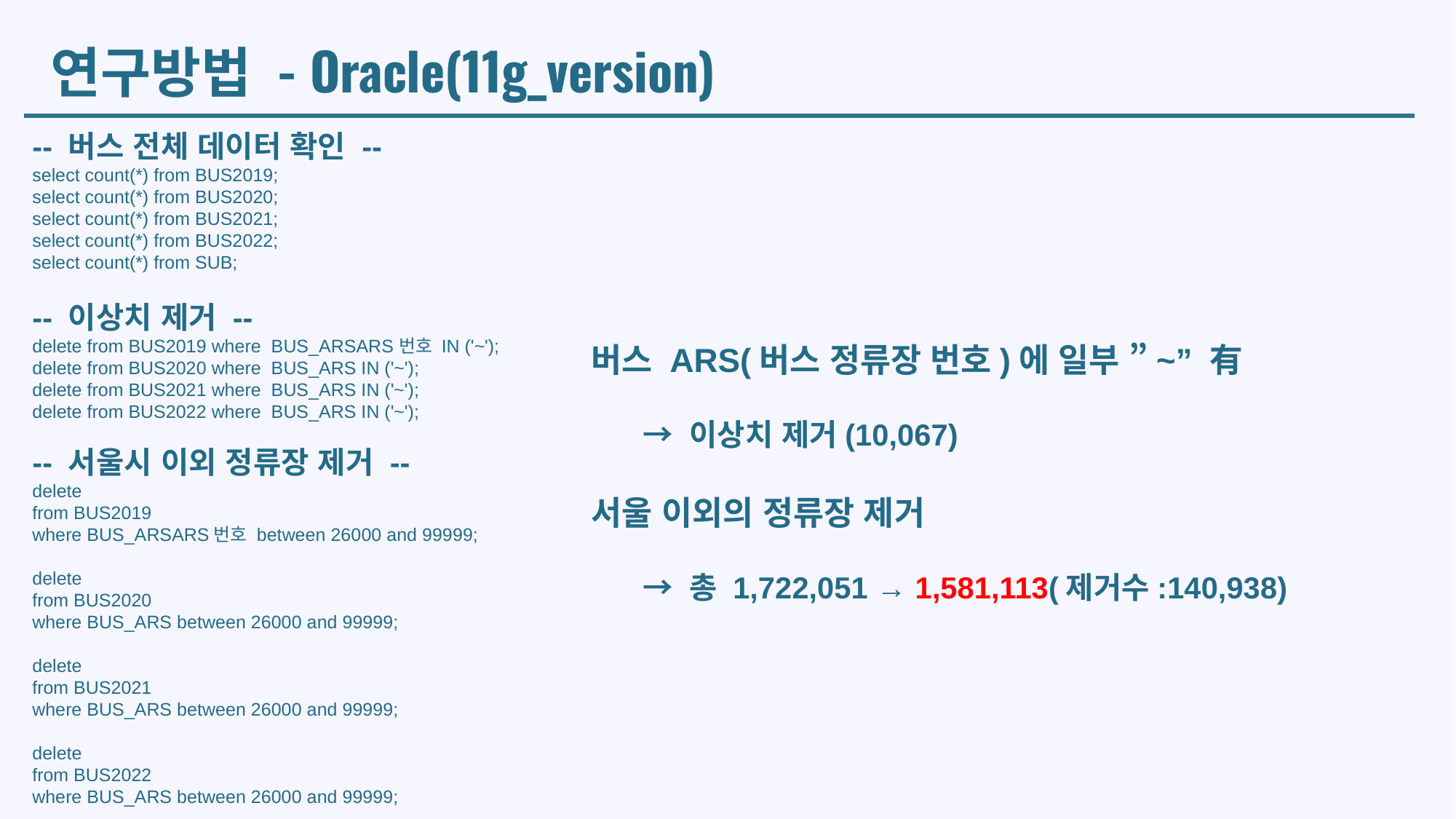

연구방법 - Oracle(11g_version)
-- 버스 전체 데이터 확인 --
select count(*) from BUS2019;
select count(*) from BUS2020;
select count(*) from BUS2021;
select count(*) from BUS2022;
select count(*) from SUB;

-- 이상치 제거 --
delete from BUS2019 where  BUS_ARSARS번호 IN ('~');
delete from BUS2020 where  BUS_ARS IN ('~');
delete from BUS2021 where  BUS_ARS IN ('~');
delete from BUS2022 where  BUS_ARS IN ('~');

-- 서울시 이외 정류장 제거 --
delete
from BUS2019
where BUS_ARSARS번호 between 26000 and 99999;

delete
from BUS2020
where BUS_ARS between 26000 and 99999;

delete
from BUS2021
where BUS_ARS between 26000 and 99999;

delete
from BUS2022
where BUS_ARS between 26000 and 99999;
버스 ARS(버스 정류장 번호)에 일부 ”~” 有
      → 이상치 제거(10,067)
서울 이외의 정류장 제거
      → 총 1,722,051 → 1,581,113(제거수:140,938)